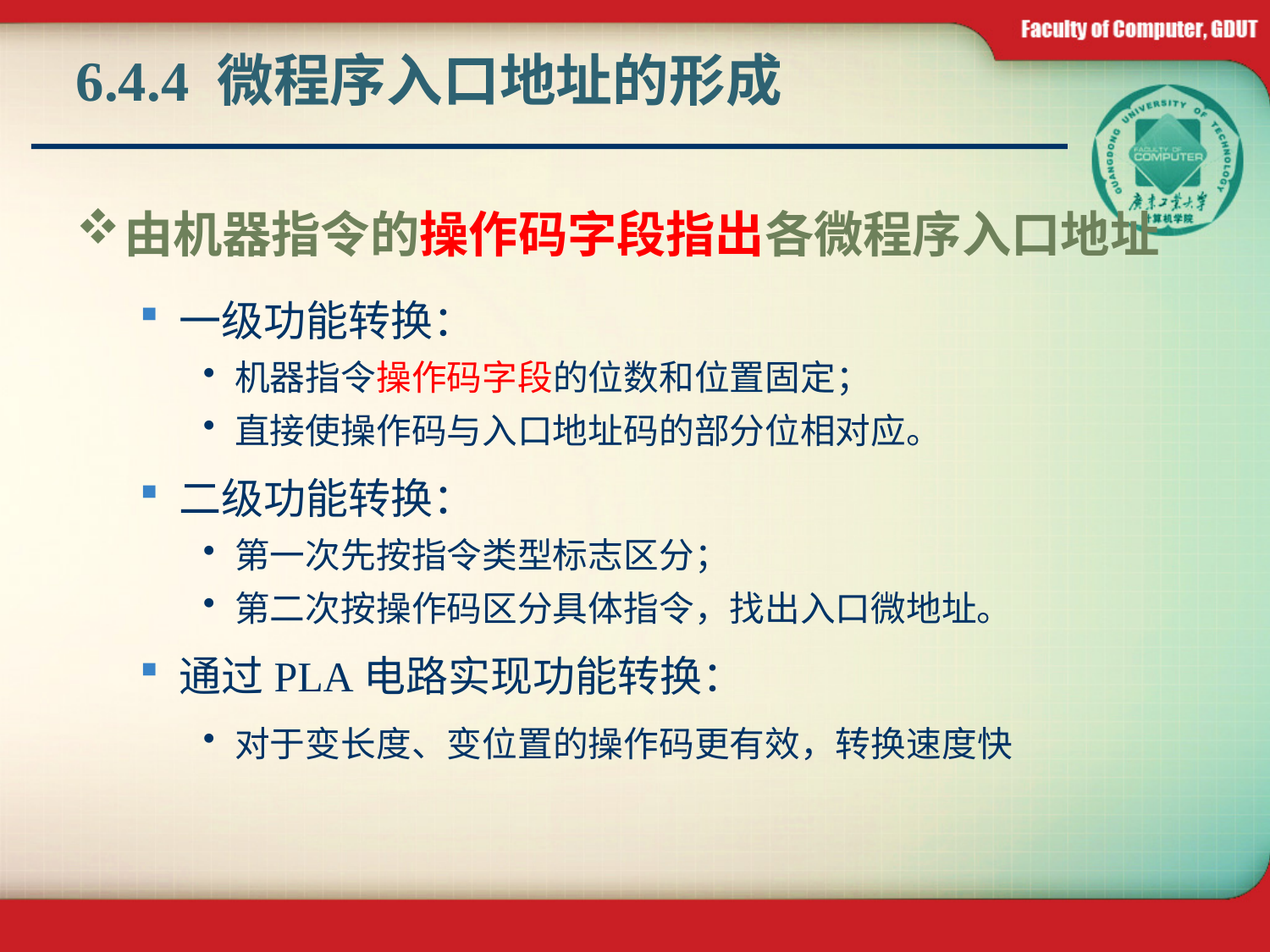

# 6.4.4 微程序入口地址的形成
由机器指令的操作码字段指出各微程序入口地址
一级功能转换：
机器指令操作码字段的位数和位置固定；
直接使操作码与入口地址码的部分位相对应。
二级功能转换：
第一次先按指令类型标志区分；
第二次按操作码区分具体指令，找出入口微地址。
通过PLA电路实现功能转换：
对于变长度、变位置的操作码更有效，转换速度快